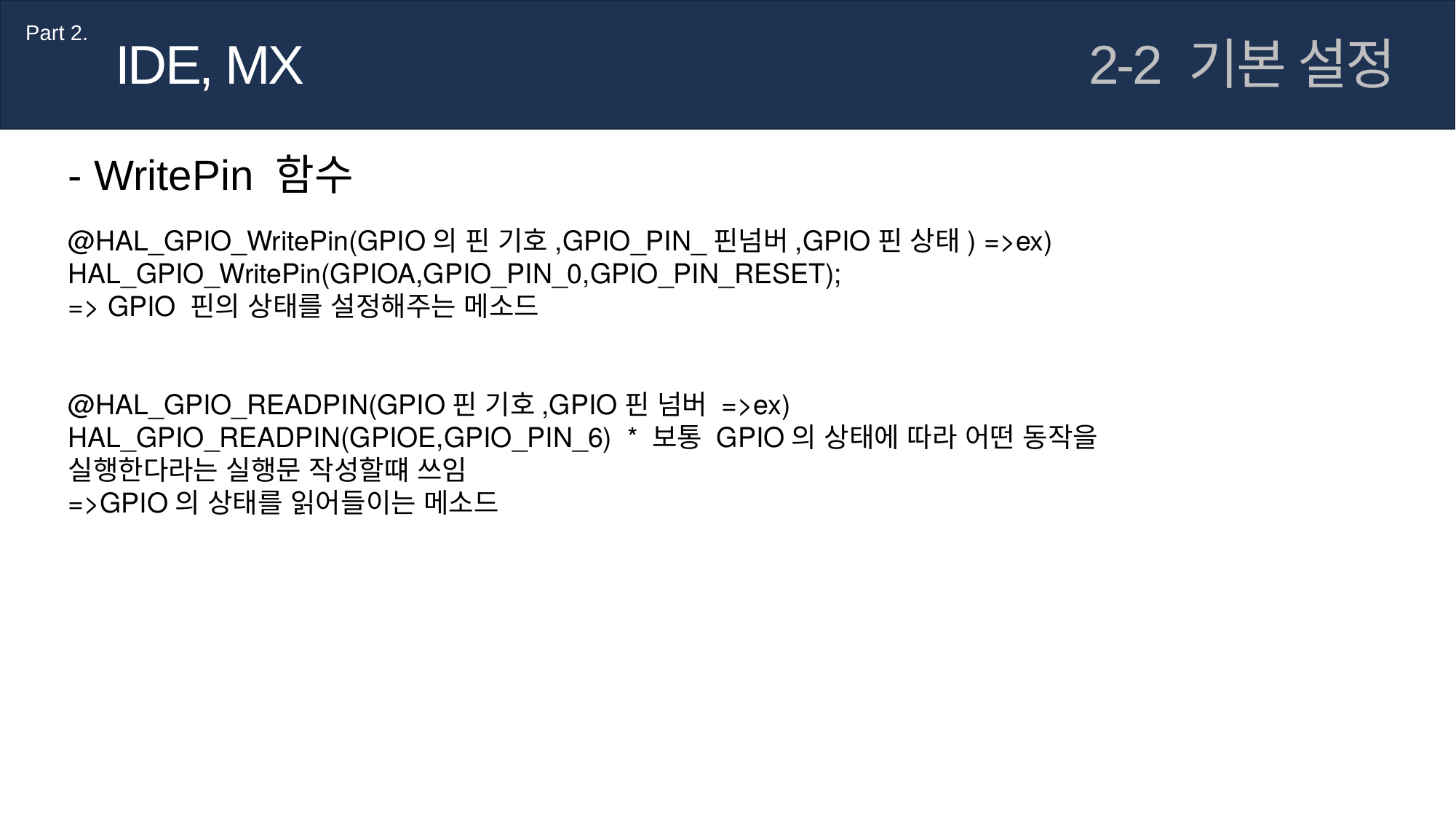

Part 2.
IDE, MX
2-2 기본 설정
- WritePin 함수
@HAL_GPIO_WritePin(GPIO의 핀 기호,GPIO_PIN_핀넘버,GPIO핀 상태) =>ex) HAL_GPIO_WritePin(GPIOA,GPIO_PIN_0,GPIO_PIN_RESET);
=> GPIO 핀의 상태를 설정해주는 메소드

@HAL_GPIO_READPIN(GPIO핀 기호,GPIO핀 넘버 =>ex) HAL_GPIO_READPIN(GPIOE,GPIO_PIN_6)  * 보통 GPIO의 상태에 따라 어떤 동작을 실행한다라는 실행문 작성할떄 쓰임
=>GPIO의 상태를 읽어들이는 메소드